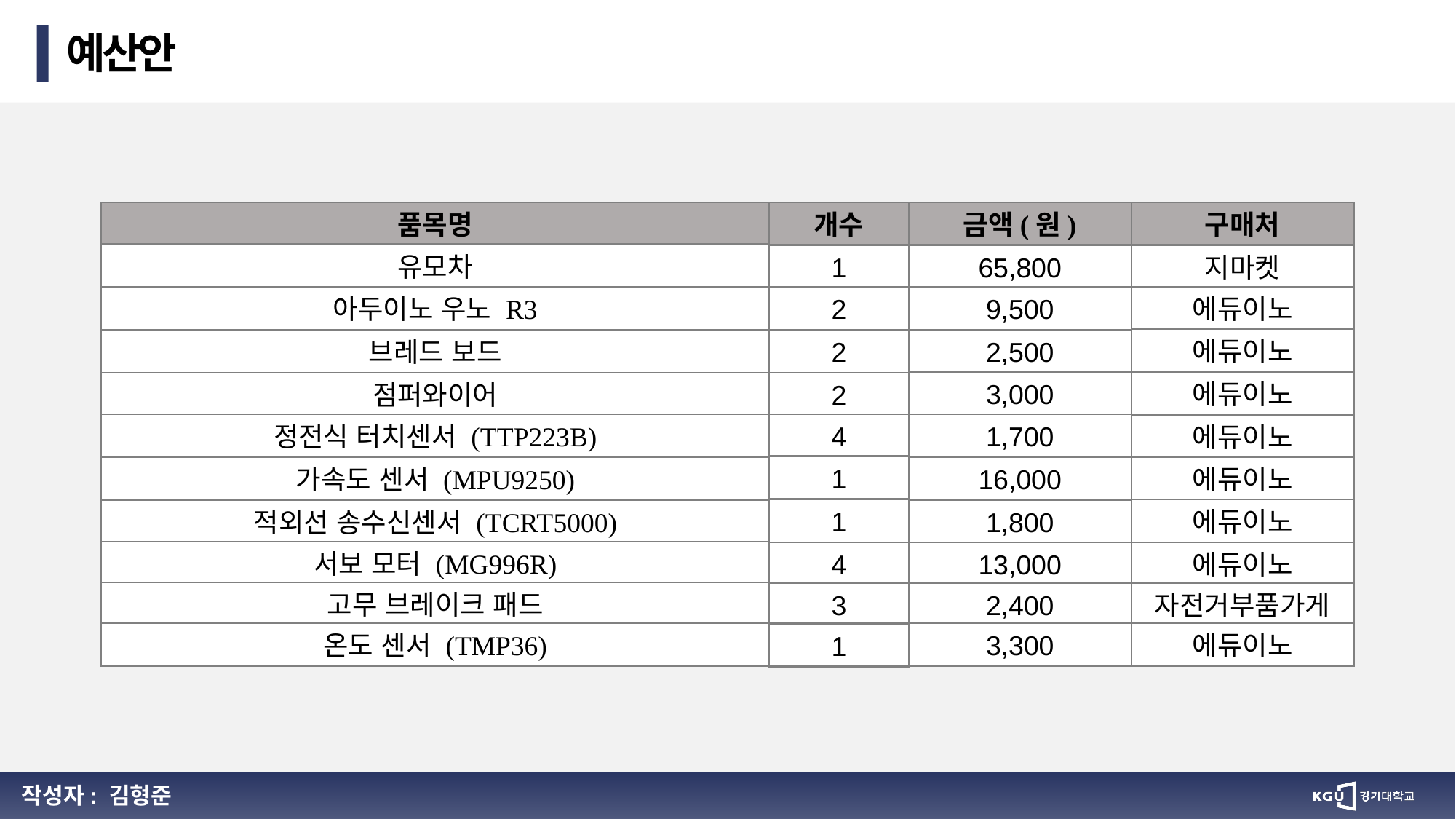

예산안

품목명
개수
금액(원)
구매처
유모차
1
65,800
지마켓
에듀이노
아두이노 우노 R3
2
9,500
에듀이노
브레드 보드
2
2,500
3,000
에듀이노
점퍼와이어
2
4
1,700
정전식 터치센서 (TTP223B)
에듀이노
1
16,000
에듀이노
가속도 센서 (MPU9250)
1
에듀이노
적외선 송수신센서 (TCRT5000)
1,800
서보 모터 (MG996R)
4
13,000
에듀이노
고무 브레이크 패드
2,400
자전거부품가게
3
온도 센서 (TMP36)
3,300
에듀이노
1
작성자: 김형준